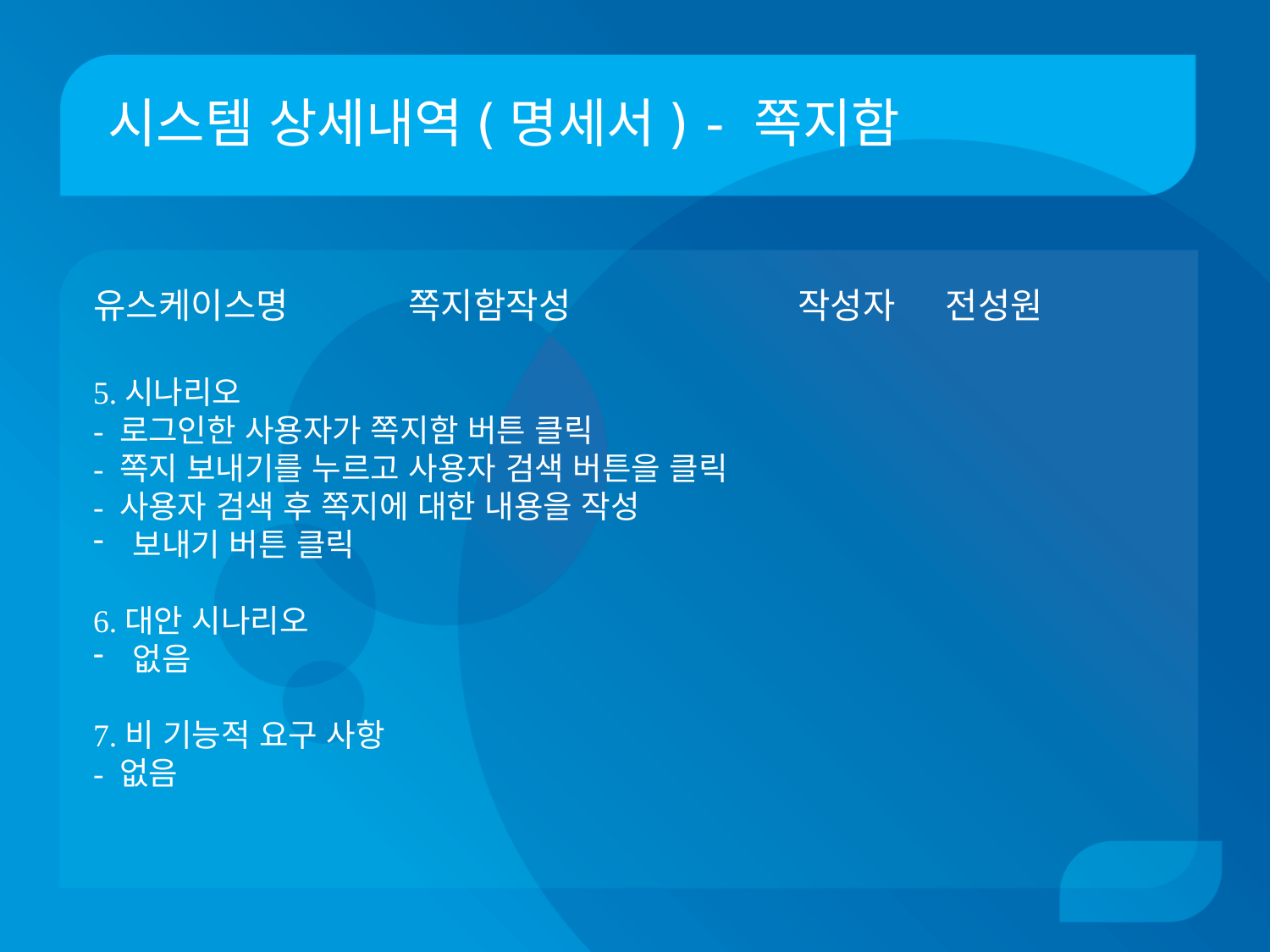

# 시스템 상세내역(명세서) - 쪽지함
유스케이스명            쪽지함작성     	       작성자     전성원
5.시나리오
- 로그인한 사용자가 쪽지함 버튼 클릭
- 쪽지 보내기를 누르고 사용자 검색 버튼을 클릭
- 사용자 검색 후 쪽지에 대한 내용을 작성
보내기 버튼 클릭

6.대안 시나리오
없음

7.비 기능적 요구 사항
- 없음